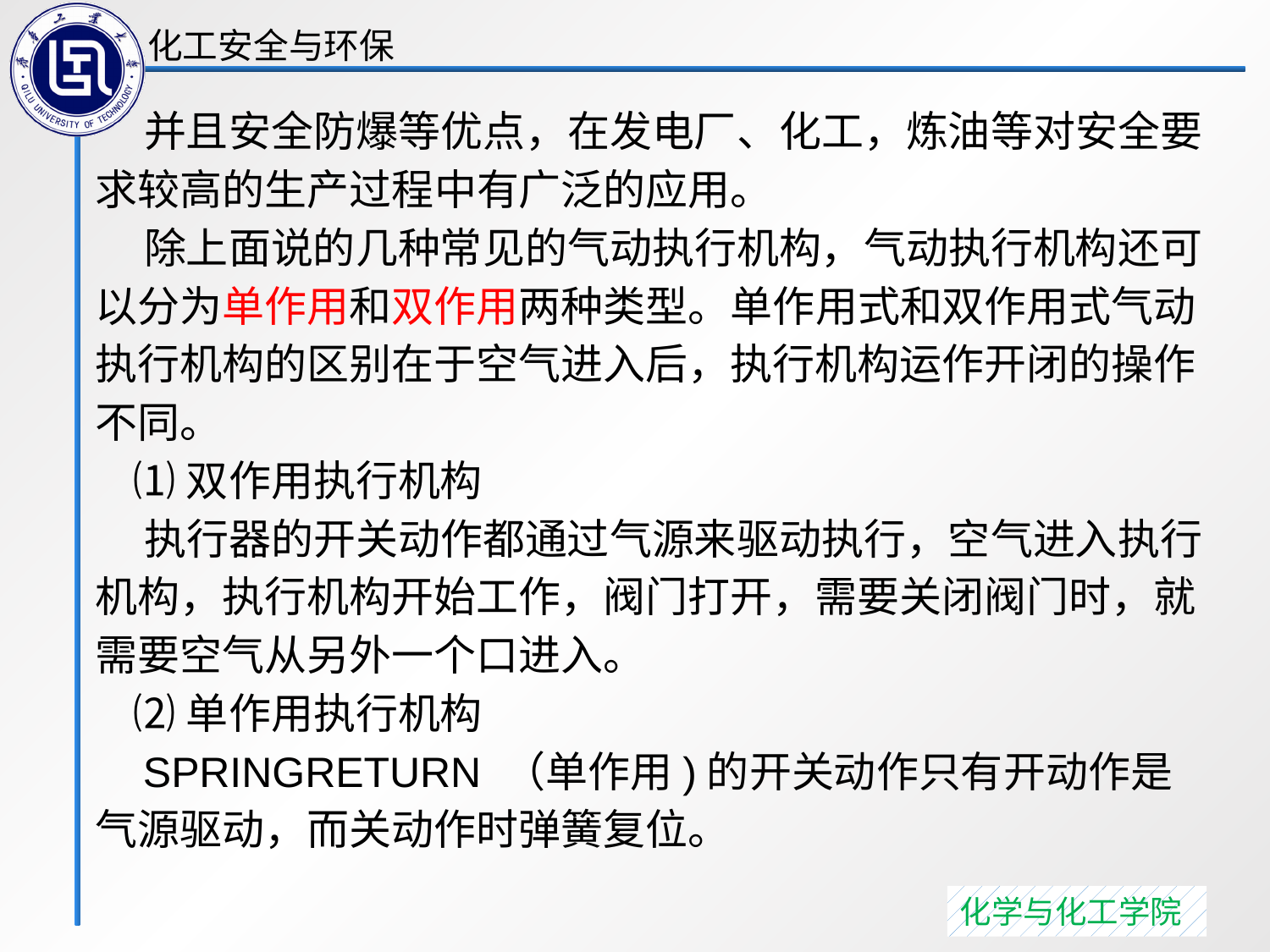

并且安全防爆等优点，在发电厂、化工，炼油等对安全要求较高的生产过程中有广泛的应用。
    除上面说的几种常见的气动执行机构，气动执行机构还可以分为单作用和双作用两种类型。单作用式和双作用式气动执行机构的区别在于空气进入后，执行机构运作开闭的操作不同。
    ⑴双作用执行机构
    执行器的开关动作都通过气源来驱动执行，空气进入执行机构，执行机构开始工作，阀门打开，需要关闭阀门时，就需要空气从另外一个口进入。
    ⑵单作用执行机构
    SPRINGRETURN （单作用)的开关动作只有开动作是气源驱动，而关动作时弹簧复位。